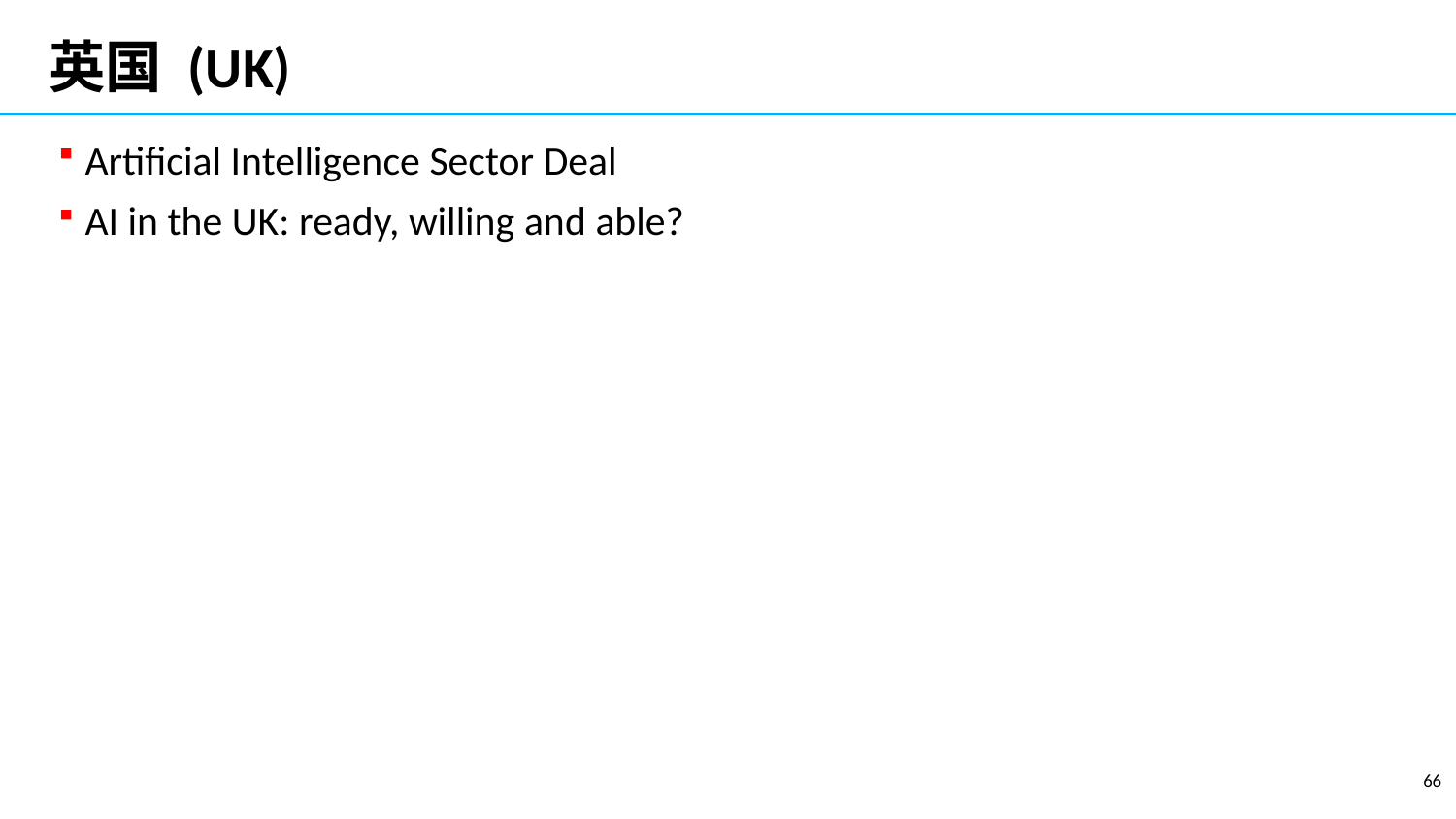

# 英国 (UK)

Artificial Intelligence Sector Deal
AI in the UK: ready, willing and able?
66